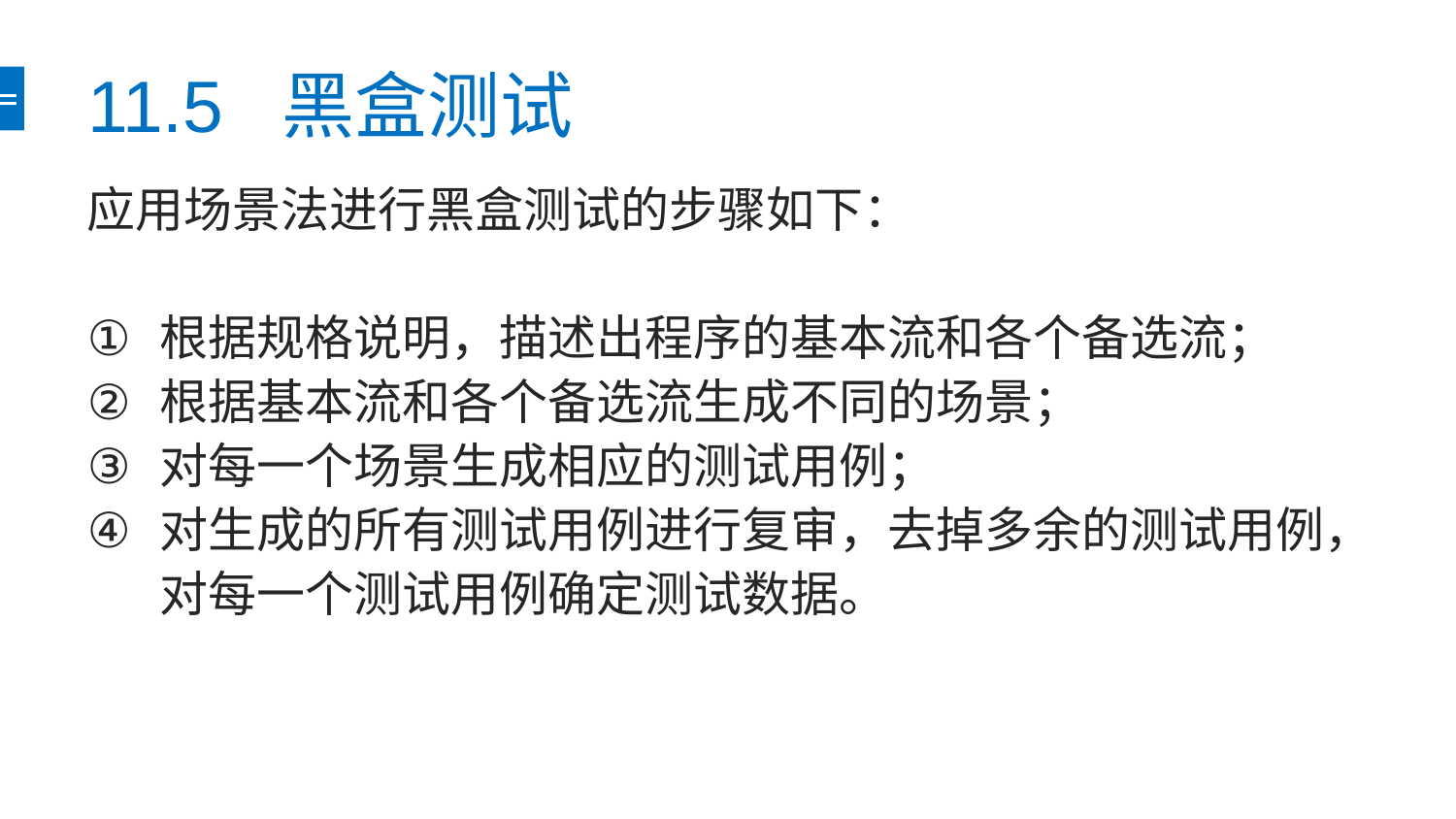

# 11.5  黑盒测试
应用场景法进行黑盒测试的步骤如下：

根据规格说明，描述出程序的基本流和各个备选流；
根据基本流和各个备选流生成不同的场景；
对每一个场景生成相应的测试用例；
对生成的所有测试用例进行复审，去掉多余的测试用例，对每一个测试用例确定测试数据。